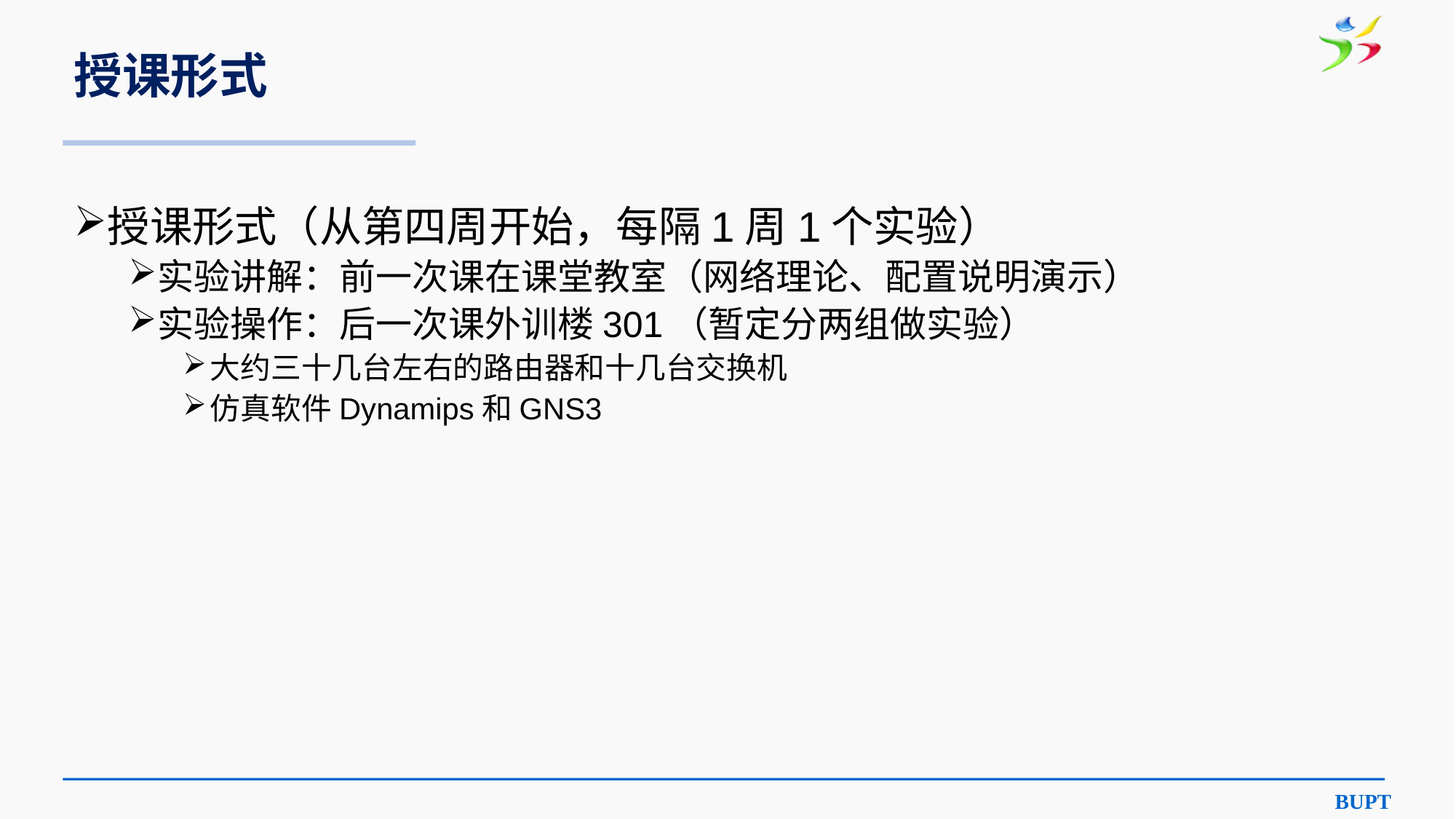

# 授课形式
授课形式（从第四周开始，每隔1周1个实验）
实验讲解：前一次课在课堂教室（网络理论、配置说明演示）
实验操作：后一次课外训楼301（暂定分两组做实验）
大约三十几台左右的路由器和十几台交换机
仿真软件Dynamips和GNS3